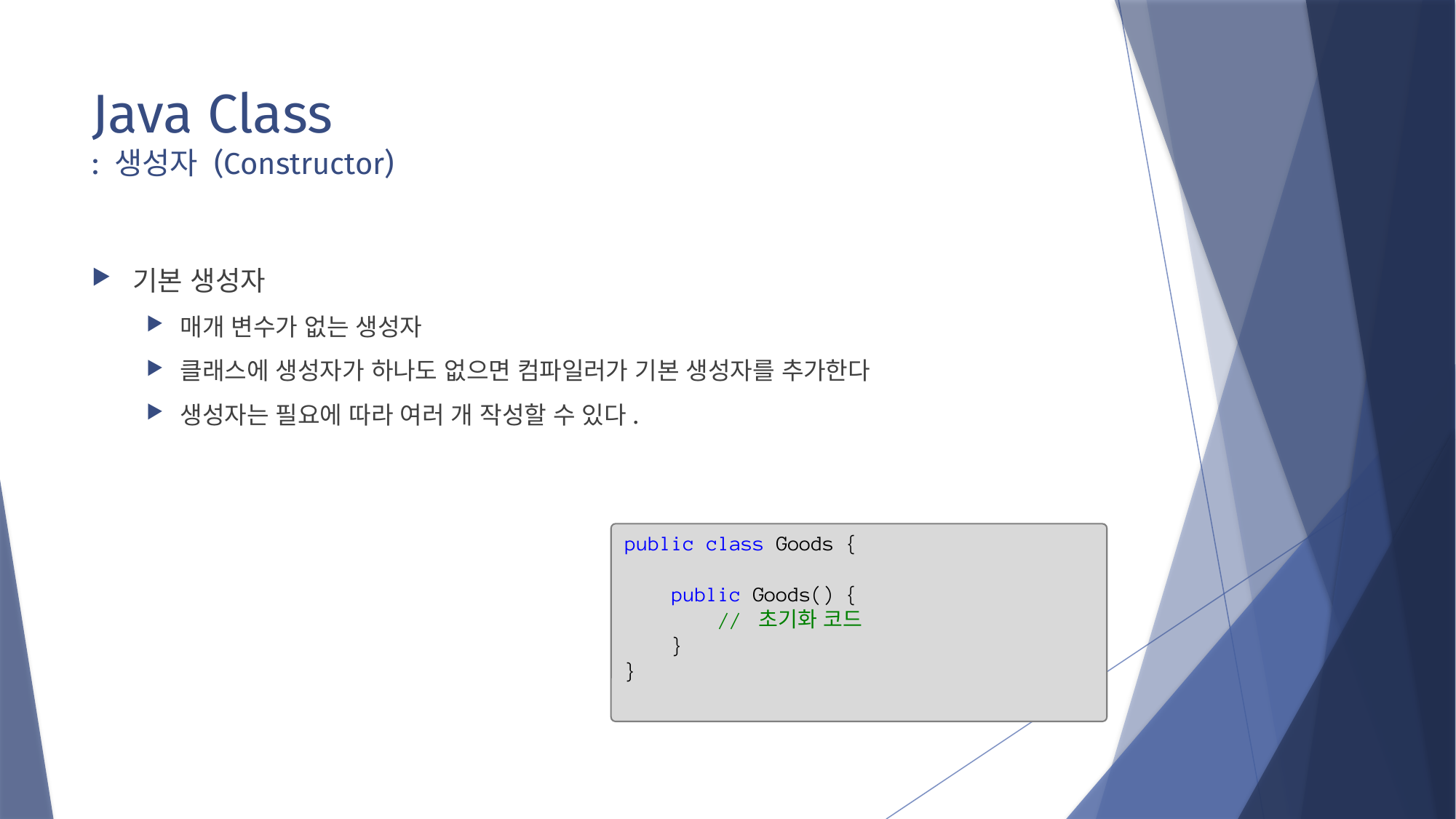

# Java Class : 생성자 (Constructor)
기본 생성자
매개 변수가 없는 생성자
클래스에 생성자가 하나도 없으면 컴파일러가 기본 생성자를 추가한다
생성자는 필요에 따라 여러 개 작성할 수 있다.
public class Goods {

    public Goods() {
        // 초기화 코드
    }
}